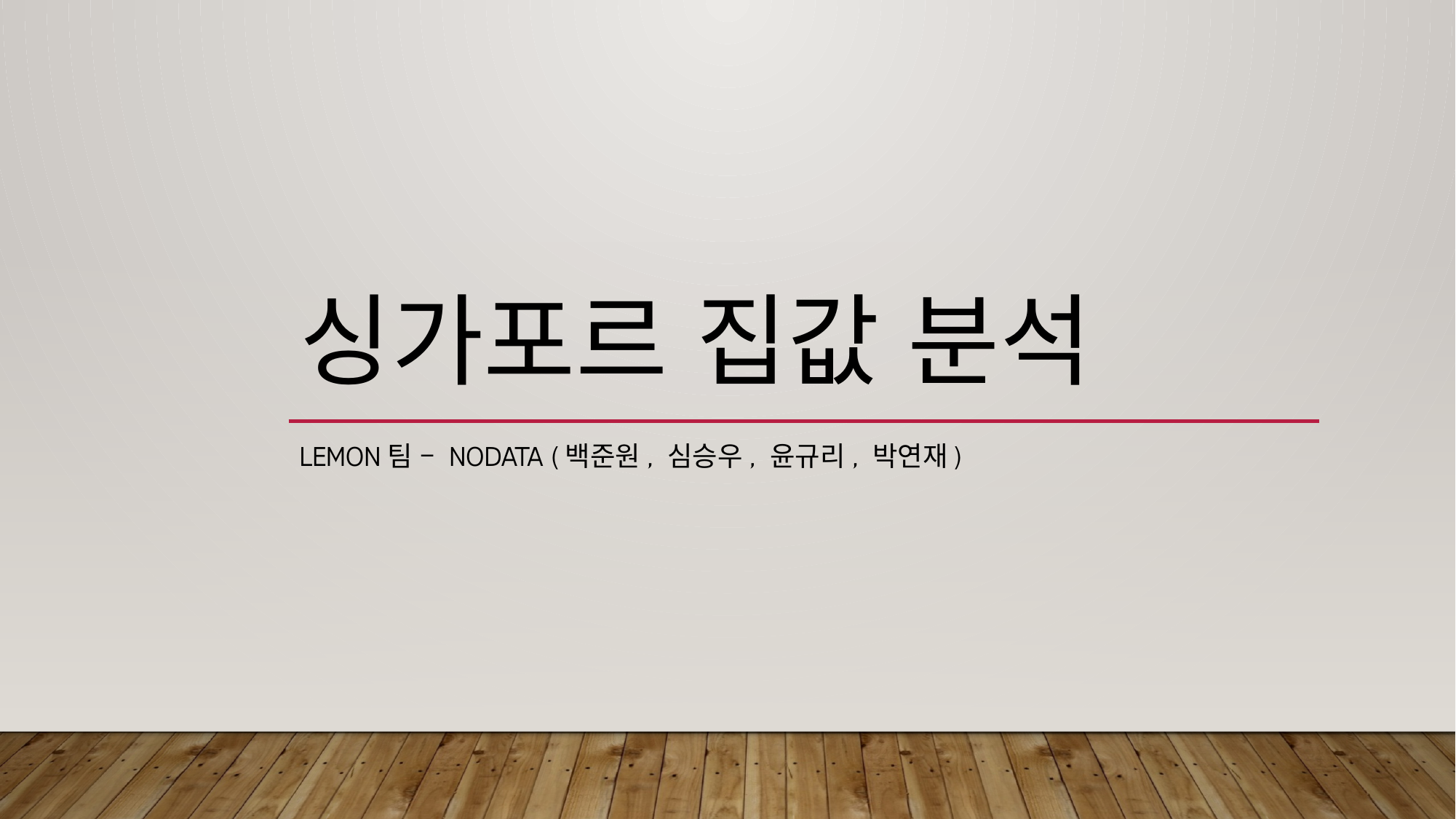

# 싱가포르 집값 분석
Lemon팀 – nodata (백준원, 심승우, 윤규리, 박연재)